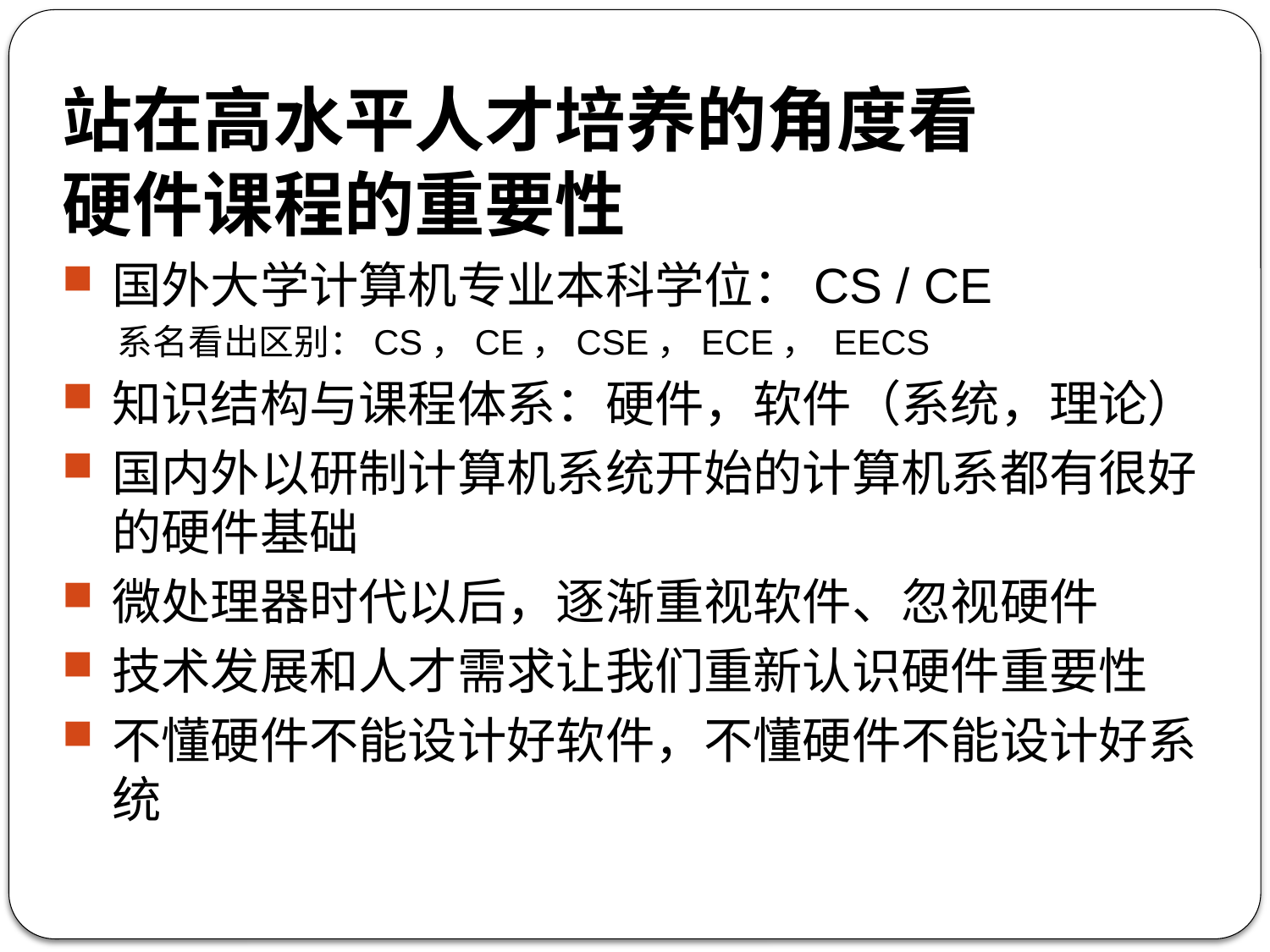

# 站在高水平人才培养的角度看 硬件课程的重要性
国外大学计算机专业本科学位：CS / CE
系名看出区别：CS，CE，CSE，ECE， EECS
知识结构与课程体系：硬件，软件（系统，理论）
国内外以研制计算机系统开始的计算机系都有很好的硬件基础
微处理器时代以后，逐渐重视软件、忽视硬件
技术发展和人才需求让我们重新认识硬件重要性
不懂硬件不能设计好软件，不懂硬件不能设计好系统
10